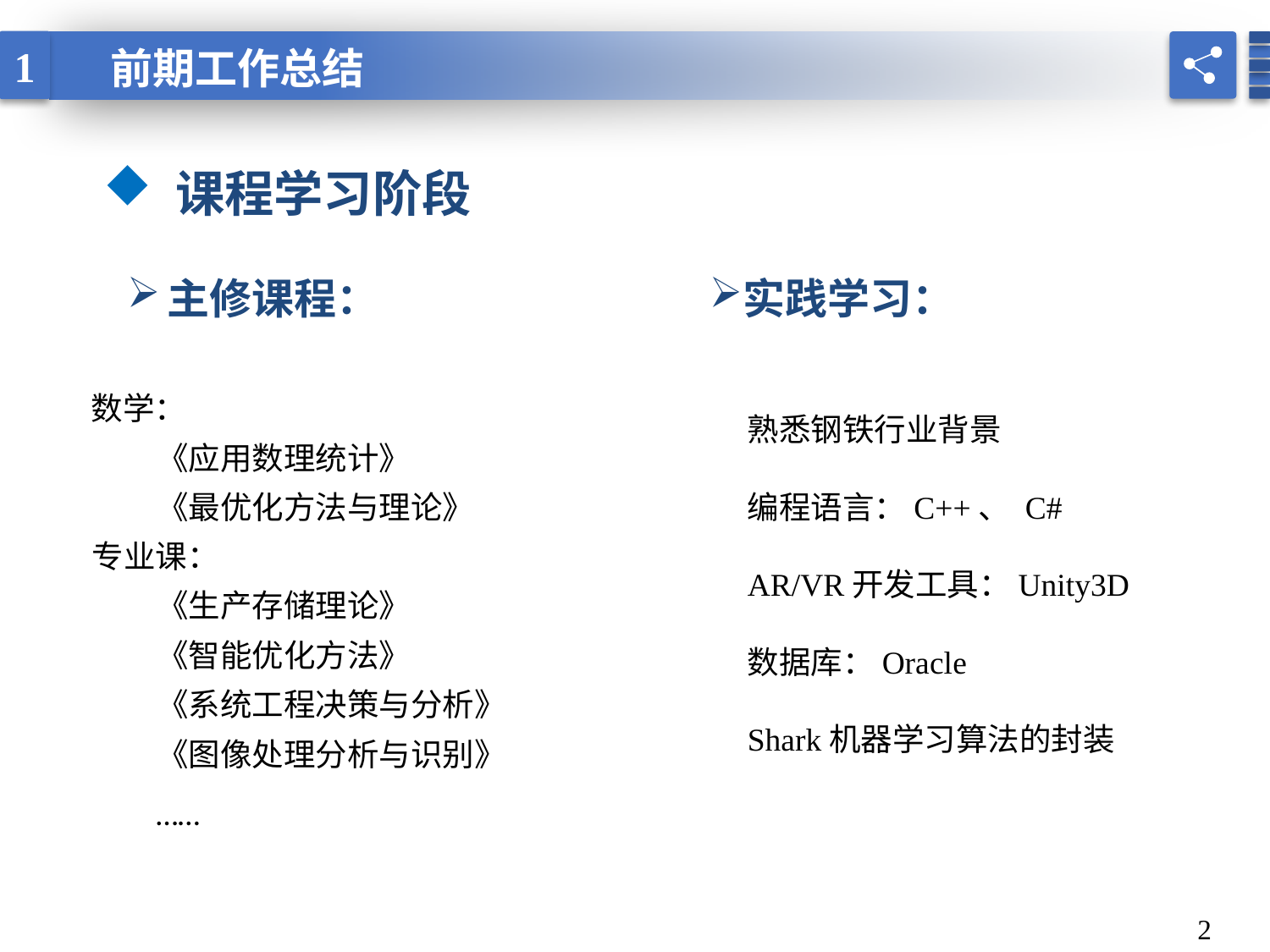

1

前期工作总结

前期工作总结

 课程学习阶段
主修课程：
实践学习：

         数学：
                   《应用数理统计》
                   《最优化方法与理论》
          专业课：
                   《生产存储理论》
                   《智能优化方法》
                   《系统工程决策与分析》
                   《图像处理分析与识别》
                    ……
熟悉钢铁行业背景
编程语言：C++、 C#
AR/VR开发工具：Unity3D
数据库：Oracle
Shark机器学习算法的封装
2